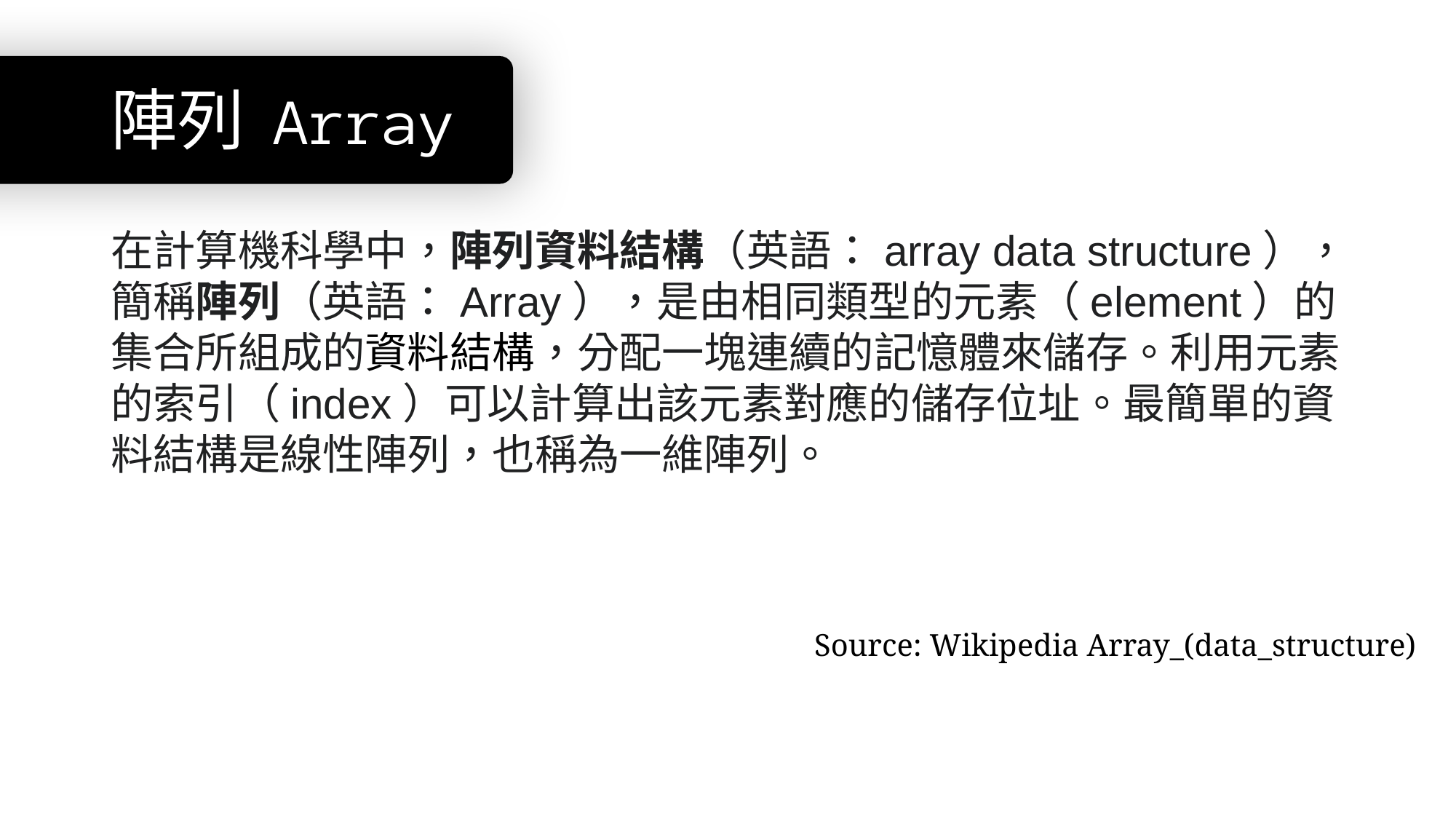

# 陣列 Array

在計算機科學中，陣列資料結構（英語：array data structure），簡稱陣列（英語：Array），是由相同類型的元素（element）的集合所組成的資料結構，分配一塊連續的記憶體來儲存。利用元素的索引（index）可以計算出該元素對應的儲存位址。最簡單的資料結構是線性陣列，也稱為一維陣列。
Source: Wikipedia Array_(data_structure)